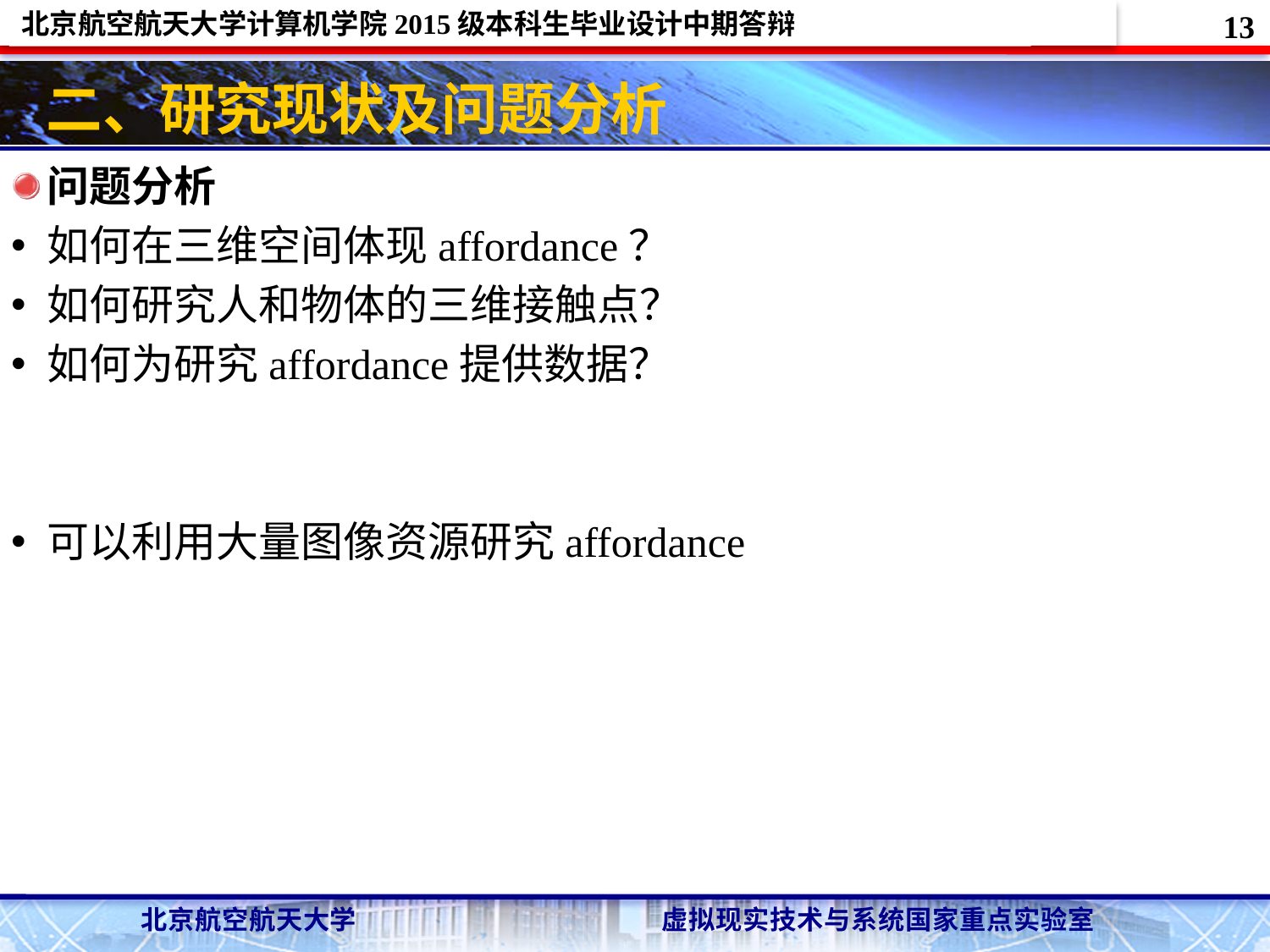

13
# 二、研究现状及问题分析
问题分析
如何在三维空间体现affordance？
如何研究人和物体的三维接触点？
如何为研究affordance提供数据？

可以利用大量图像资源研究affordance